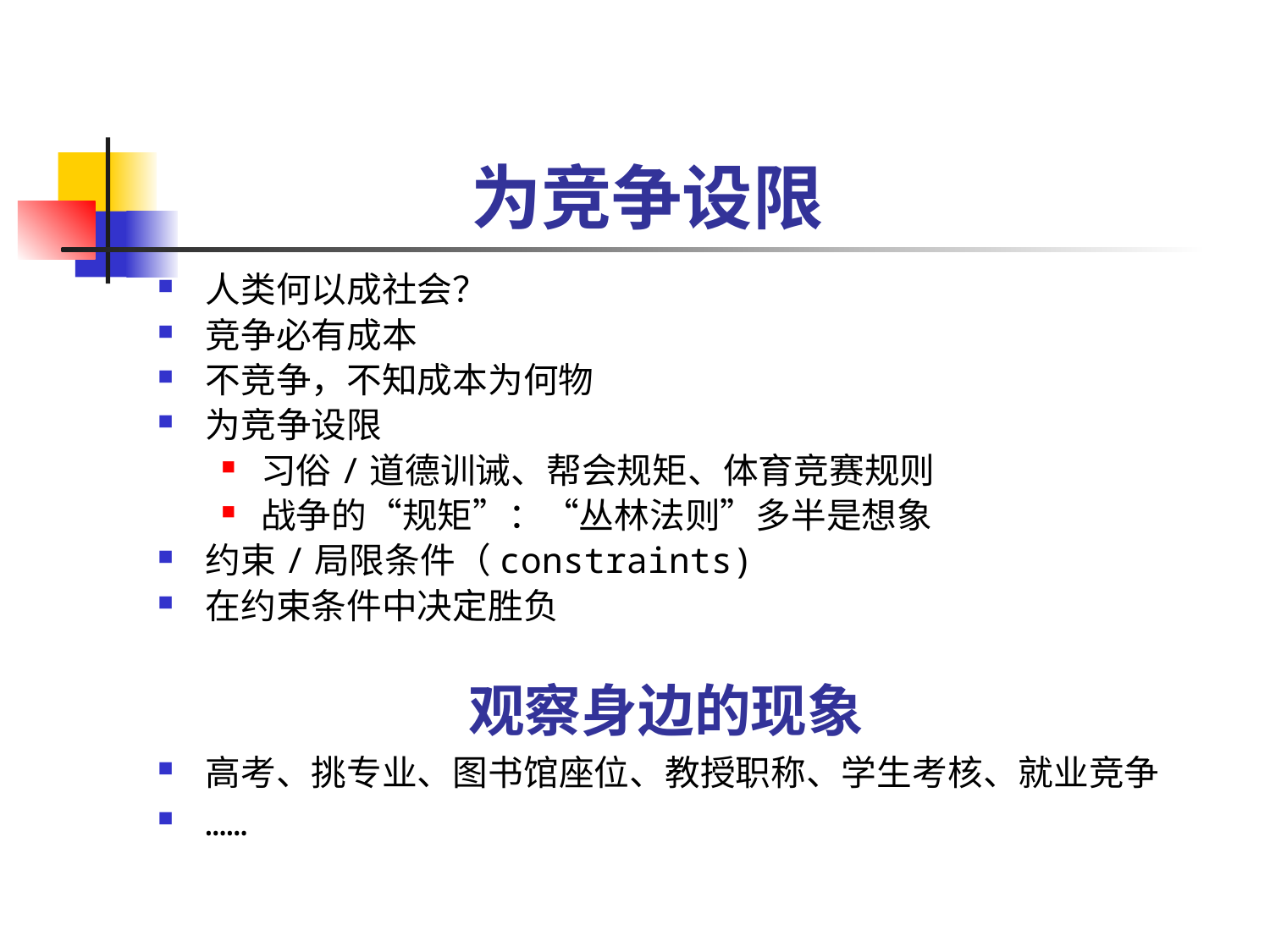

# 为竞争设限
人类何以成社会？
竞争必有成本
不竞争，不知成本为何物
为竞争设限
习俗/道德训诫、帮会规矩、体育竞赛规则
战争的“规矩”：“丛林法则”多半是想象
约束/局限条件（constraints)
在约束条件中决定胜负

观察身边的现象
高考、挑专业、图书馆座位、教授职称、学生考核、就业竞争
……